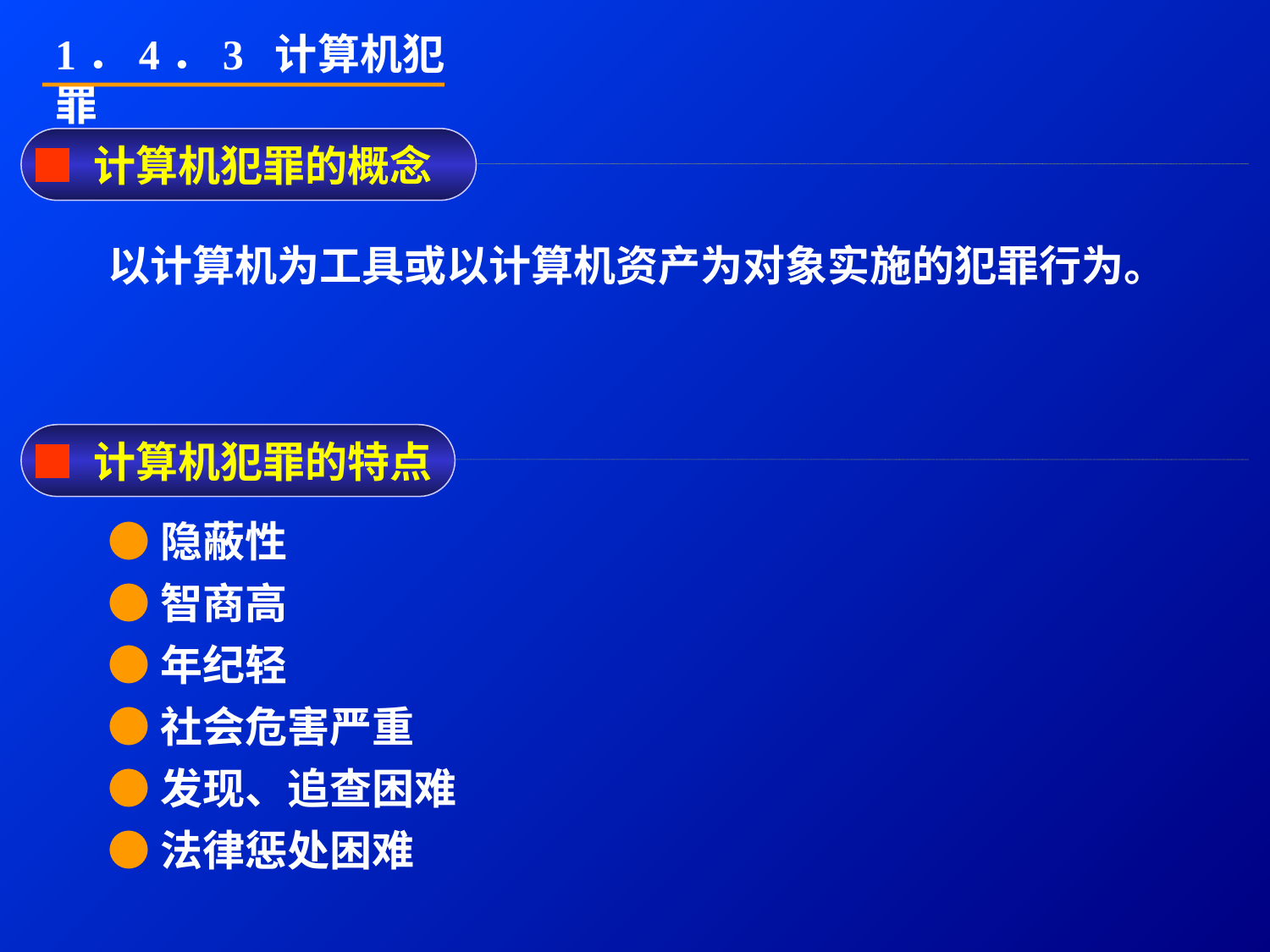

1．4．3  计算机犯罪

■ 计算机犯罪的概念

以计算机为工具或以计算机资产为对象实施的犯罪行为。
■ 计算机犯罪的特点

●隐蔽性
●智商高
●年纪轻
●社会危害严重
●发现、追查困难
●法律惩处困难